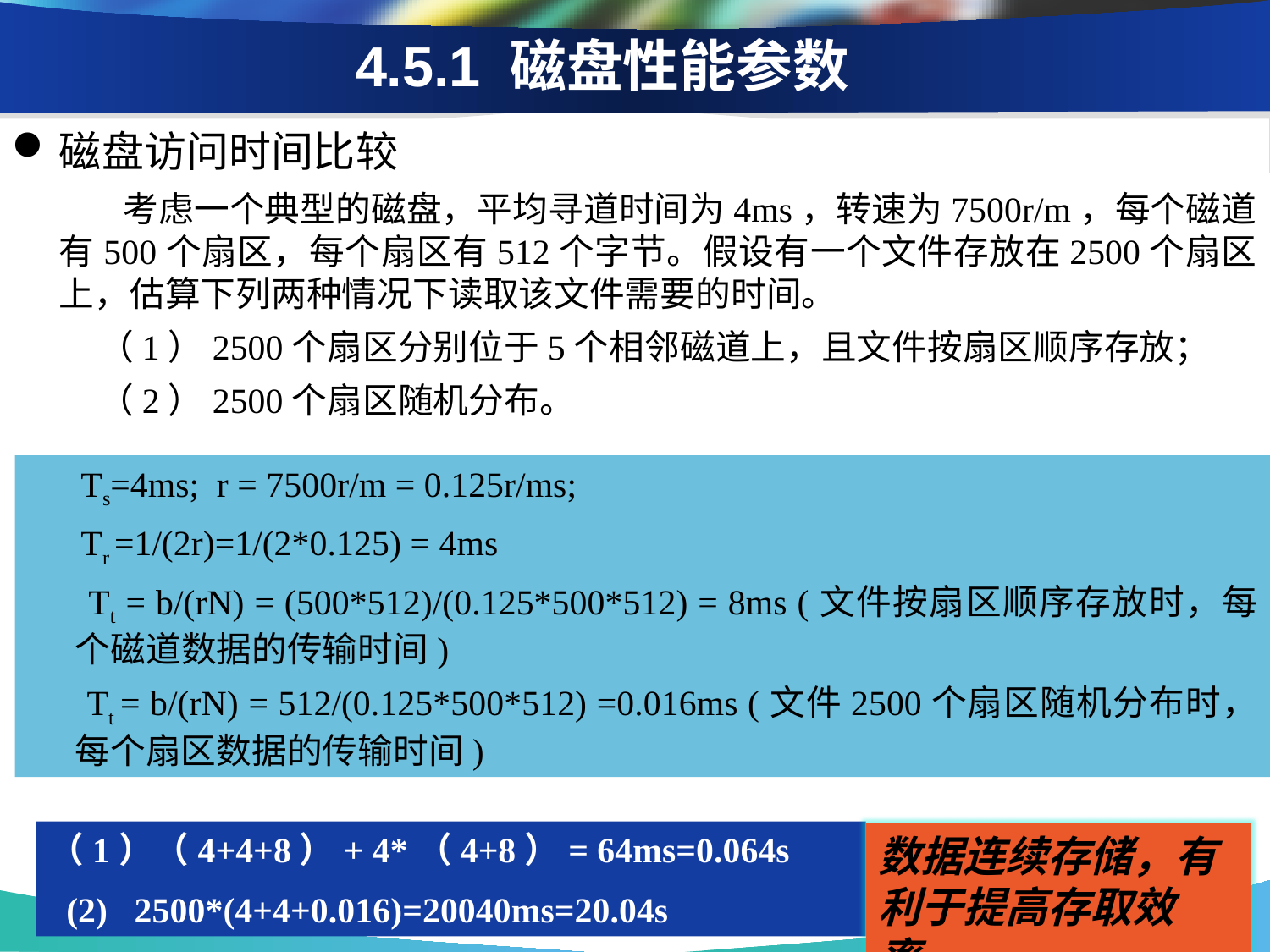

4.5.1 磁盘性能参数
磁盘访问时间比较
             考虑一个典型的磁盘，平均寻道时间为4ms，转速为7500r/m，每个磁道有500个扇区，每个扇区有512个字节。假设有一个文件存放在2500个扇区上，估算下列两种情况下读取该文件需要的时间。
          （1）2500个扇区分别位于5个相邻磁道上，且文件按扇区顺序存放；
          （2）2500个扇区随机分布。

      Ts=4ms;  r = 7500r/m = 0.125r/ms;
      Tr =1/(2r)=1/(2*0.125) = 4ms
      Tt = b/(rN) = (500*512)/(0.125*500*512) = 8ms (文件按扇区顺序存放时，每个磁道数据的传输时间)
      Tt = b/(rN) = 512/(0.125*500*512) =0.016ms (文件2500个扇区随机分布时，每个扇区数据的传输时间)
（1）（4+4+8）+ 4*（4+8）= 64ms=0.064s
  (2)   2500*(4+4+0.016)=20040ms=20.04s
数据连续存储，有利于提高存取效率。